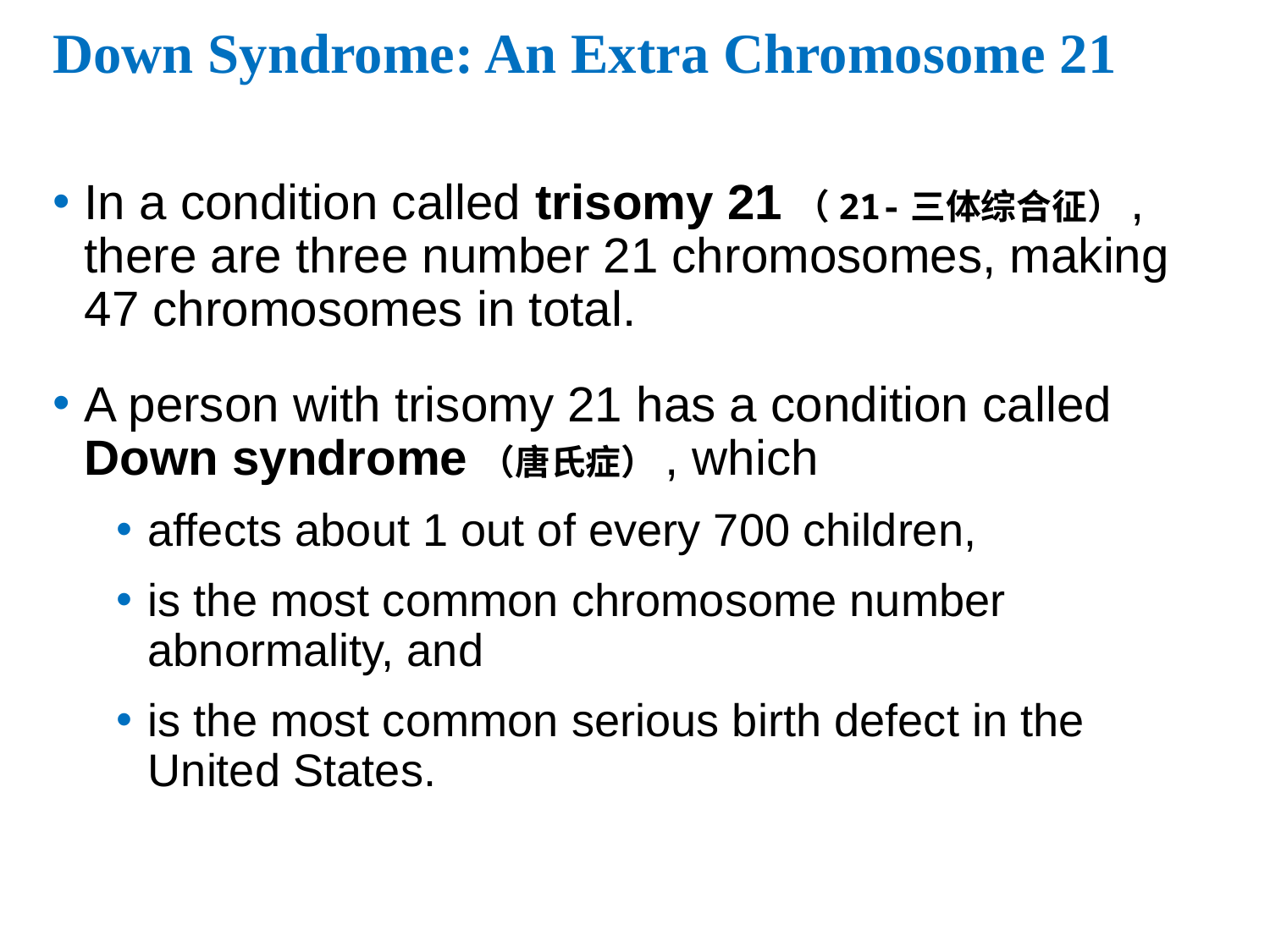

# Down Syndrome: An Extra Chromosome 21
In a condition called trisomy 21（21-三体综合征）, there are three number 21 chromosomes, making 47 chromosomes in total.
A person with trisomy 21 has a condition called Down syndrome（唐氏症）, which
affects about 1 out of every 700 children,
is the most common chromosome number abnormality, and
is the most common serious birth defect in the United States.